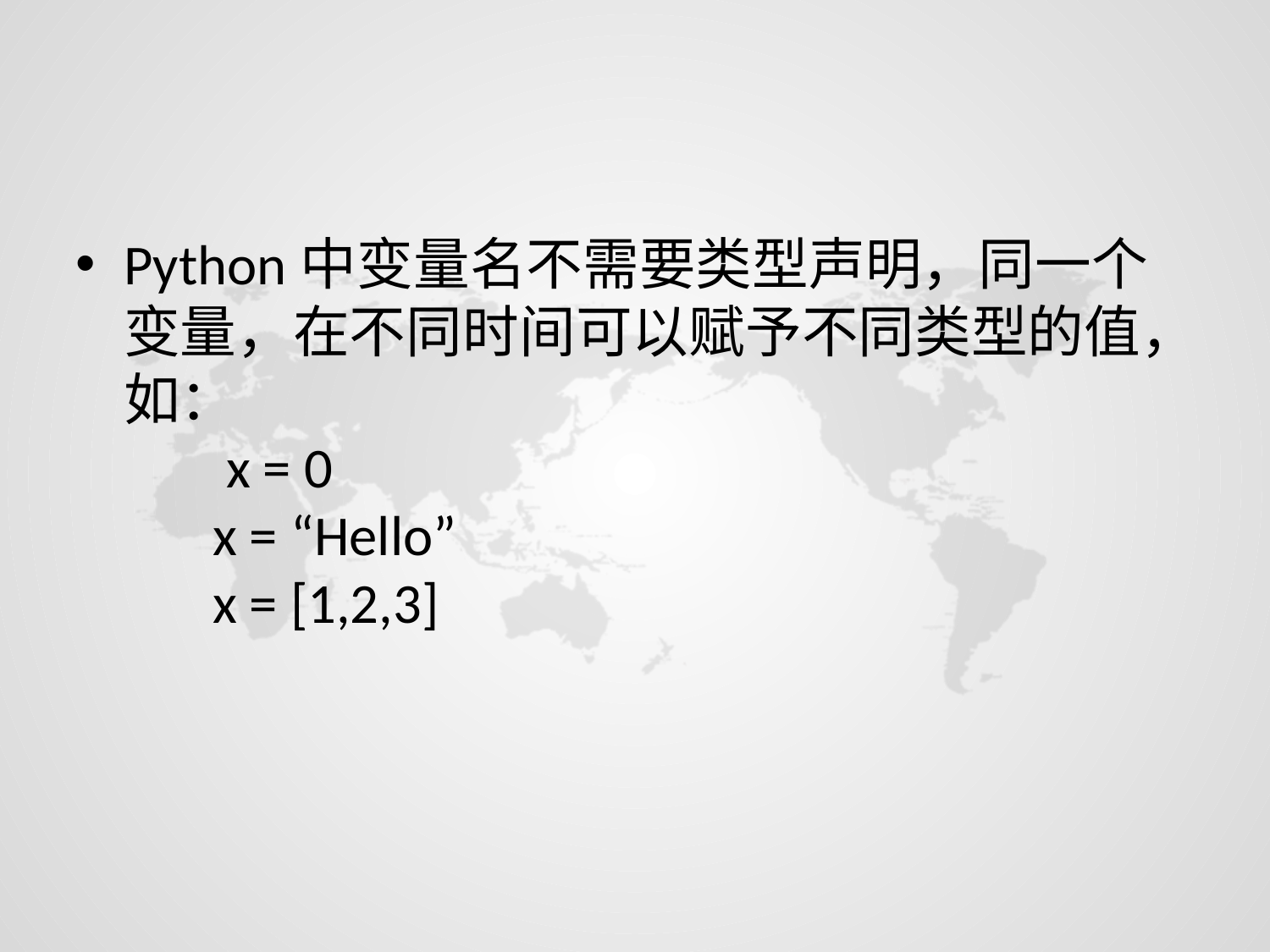

#
Python中变量名不需要类型声明，同一个变量，在不同时间可以赋予不同类型的值，如：
       x = 0
       x = “Hello”
       x = [1,2,3]